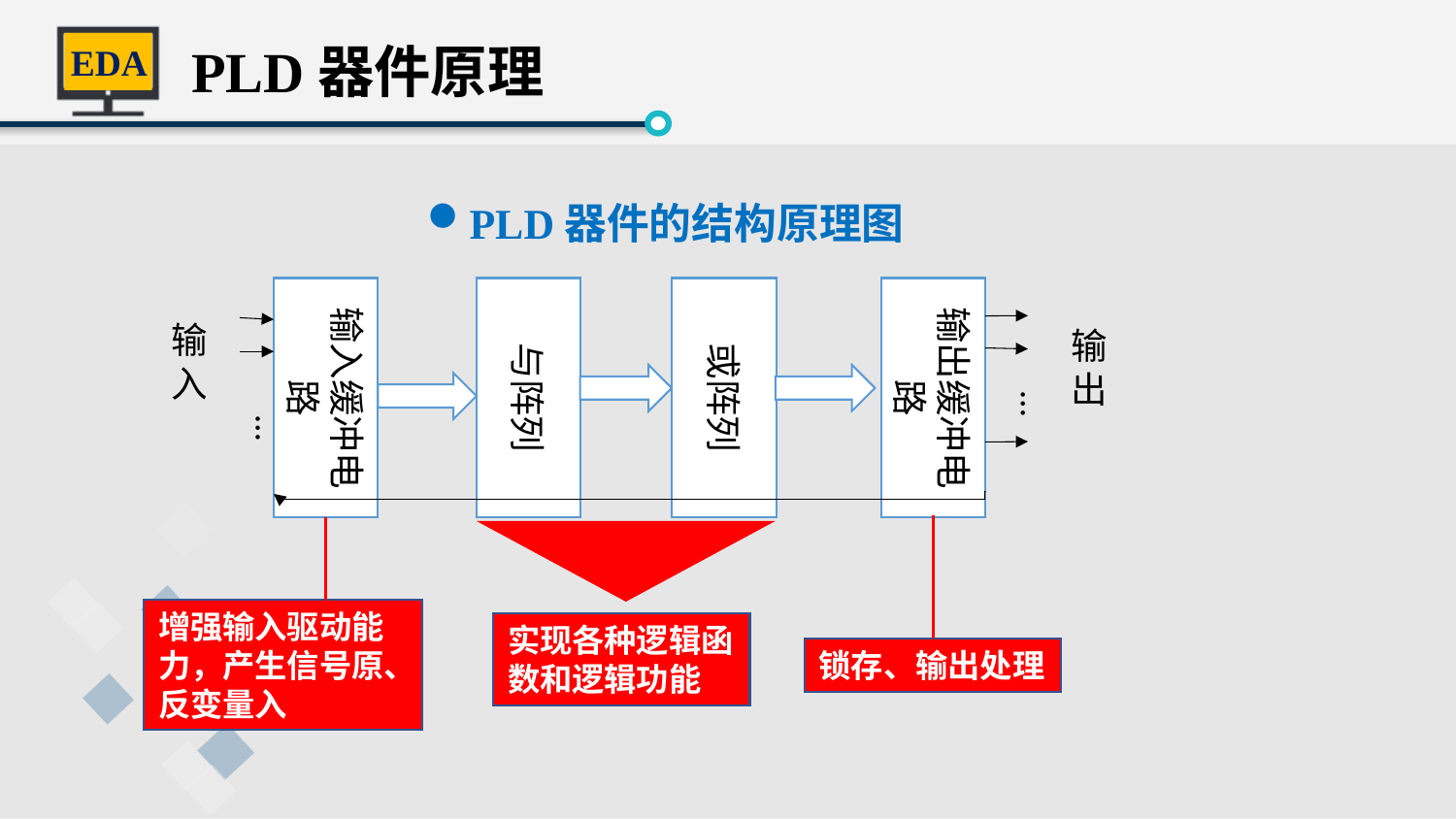

PLD器件原理
PLD器件的结构原理图
输入缓冲电路
与阵列
或阵列
输出缓冲电路
输
入
输
出

…
…

增强输入驱动能力，产生信号原、反变量入
实现各种逻辑函数和逻辑功能
锁存、输出处理